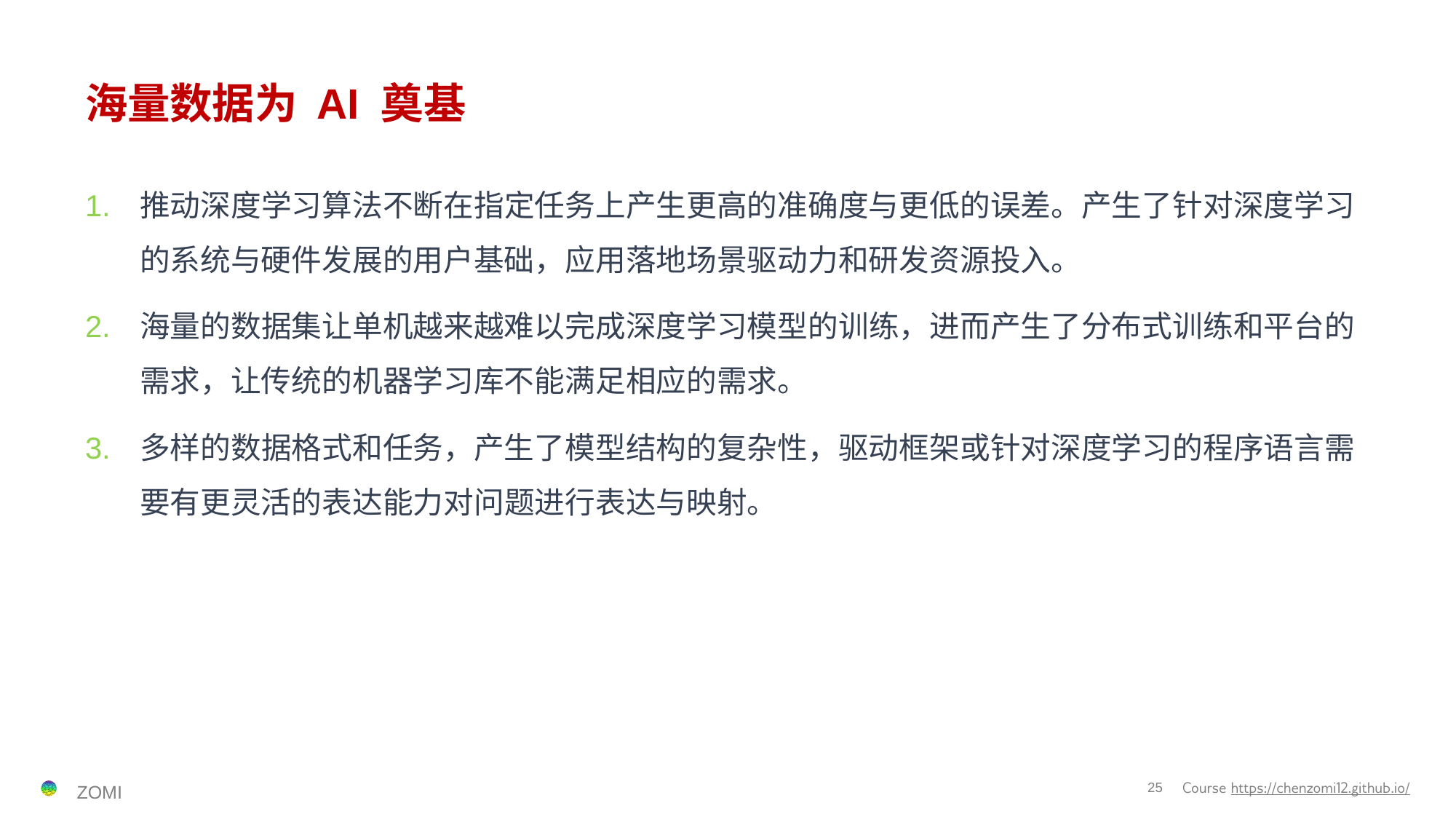

# 海量数据为 AI 奠基
推动深度学习算法不断在指定任务上产生更高的准确度与更低的误差。产生了针对深度学习的系统与硬件发展的用户基础，应用落地场景驱动力和研发资源投入。
海量的数据集让单机越来越难以完成深度学习模型的训练，进而产生了分布式训练和平台的需求，让传统的机器学习库不能满足相应的需求。
多样的数据格式和任务，产生了模型结构的复杂性，驱动框架或针对深度学习的程序语言需要有更灵活的表达能力对问题进行表达与映射。